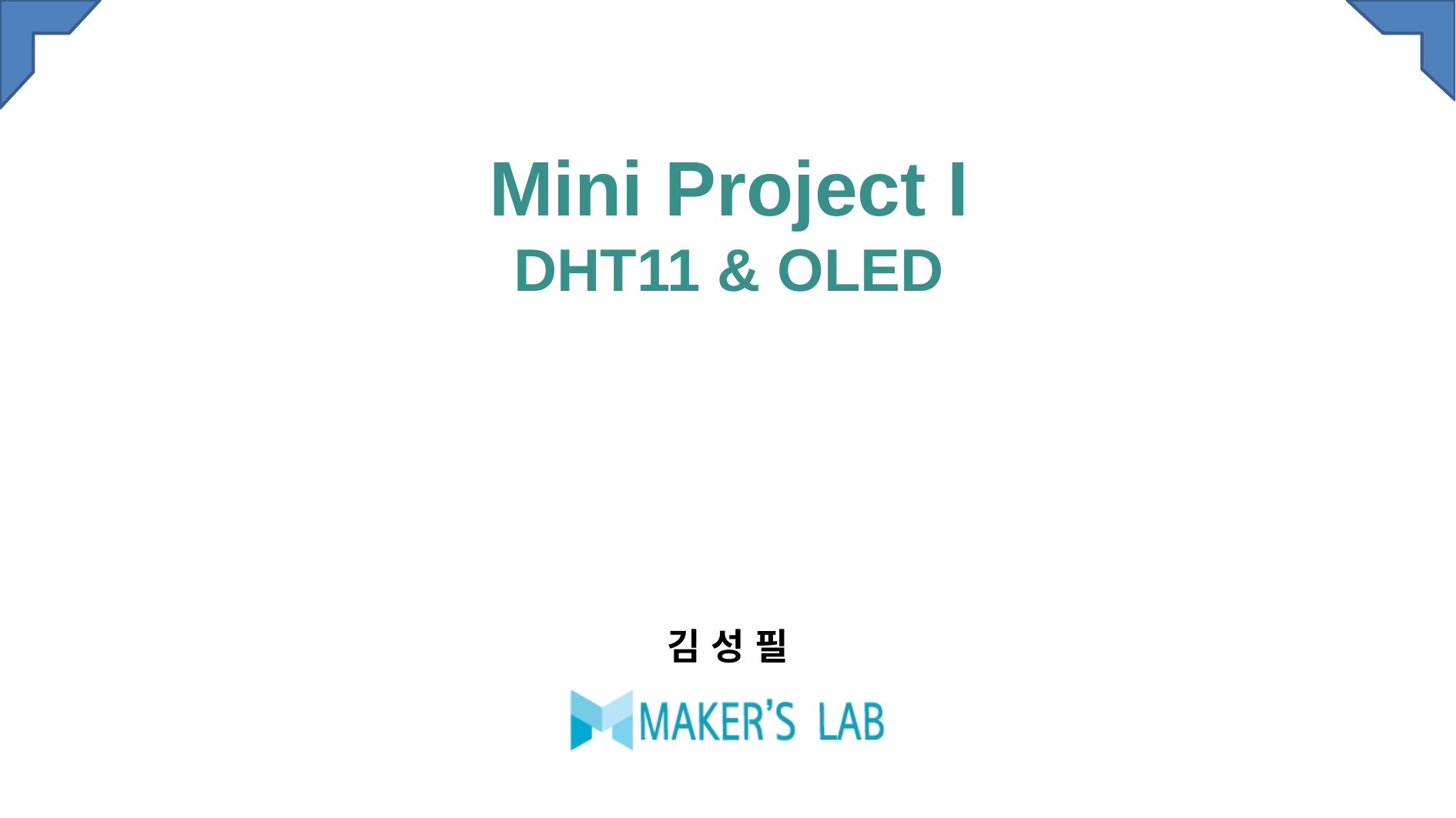

# Mini Project I DHT11 & OLED

김 성 필